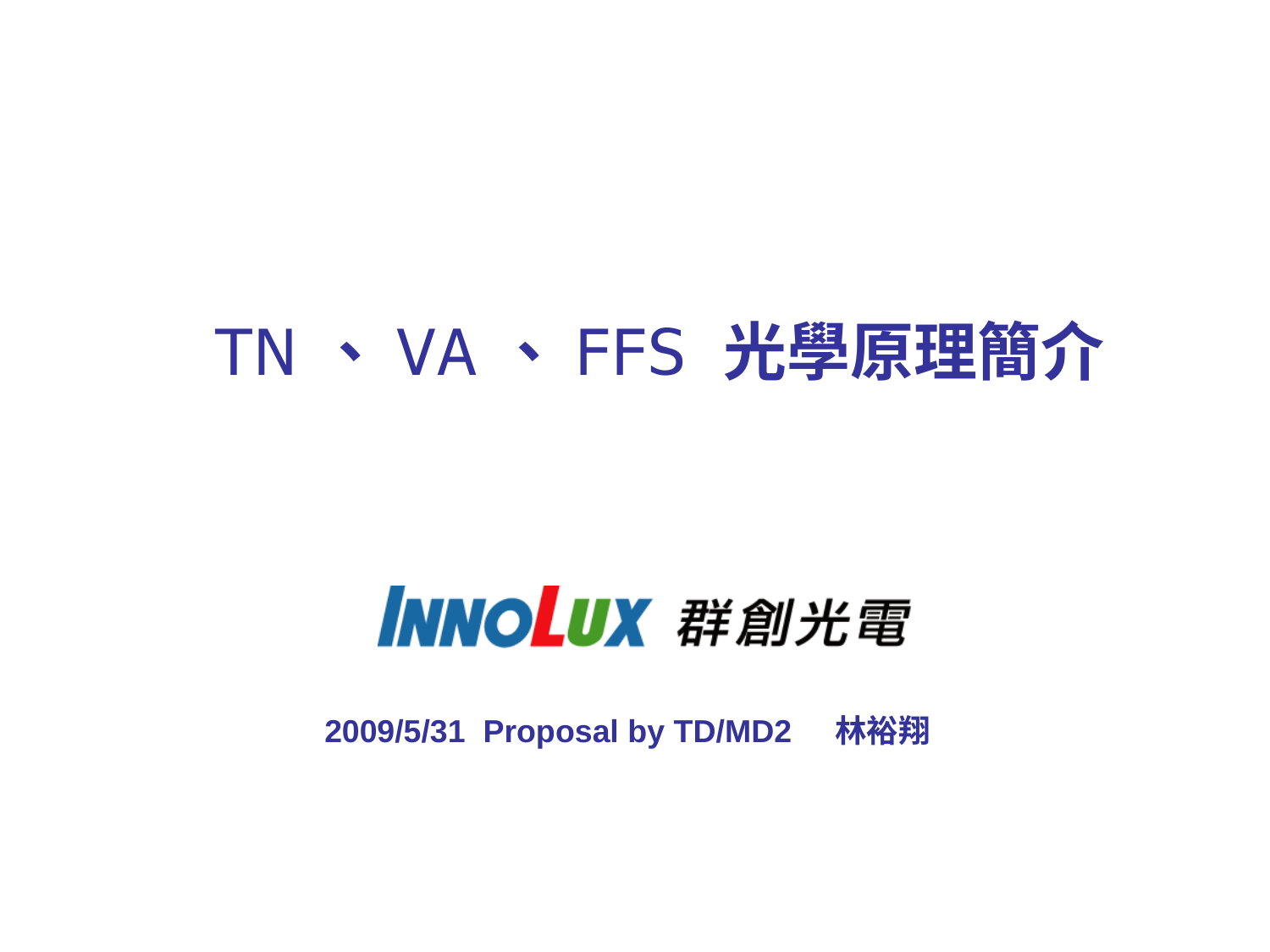

TN、VA、FFS 光學原理簡介
2009/5/31  Proposal by TD/MD2    林裕翔